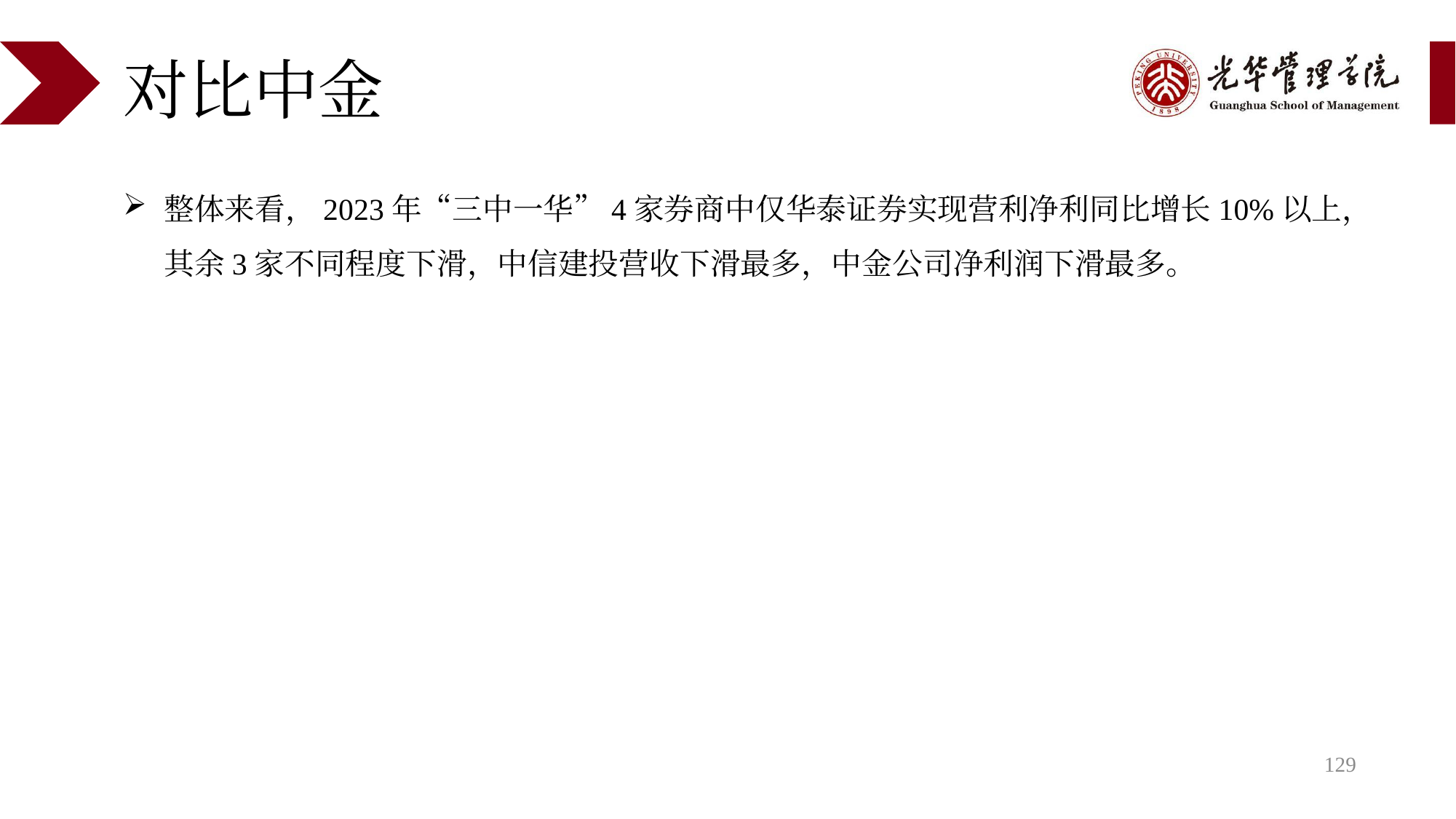

# 对比中金
整体来看，2023年“三中一华”4家券商中仅华泰证券实现营利净利同比增长10%以上，其余3家不同程度下滑，中信建投营收下滑最多，中金公司净利润下滑最多。
129